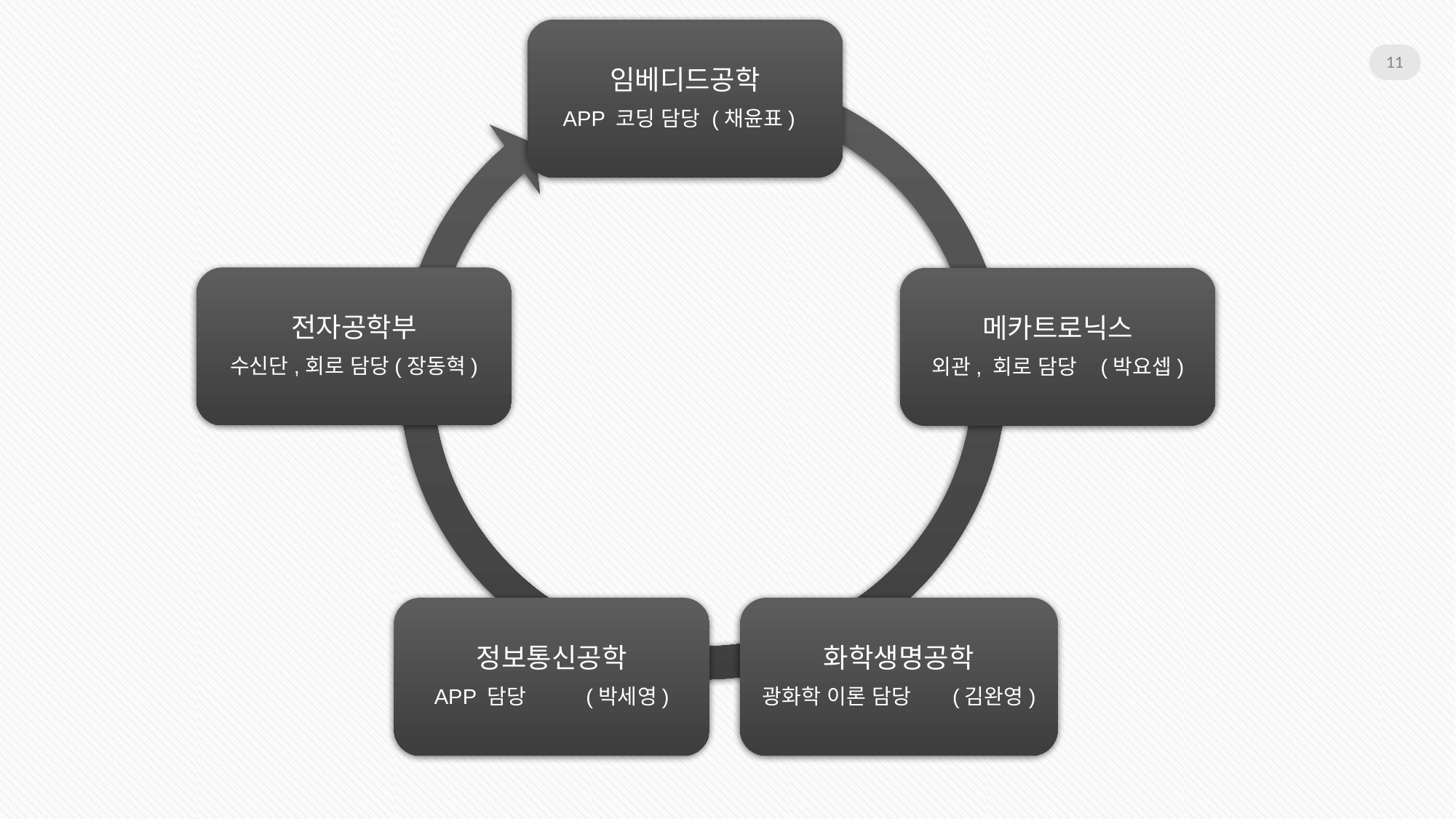

임베디드공학
APP 코딩 담당 (채윤표)

전자공학부
수신단,회로 담당(장동혁)
메카트로닉스
외관, 회로 담당   (박요셉)
정보통신공학
APP 담당         (박세영)
화학생명공학
광화학 이론 담당      (김완영)
11